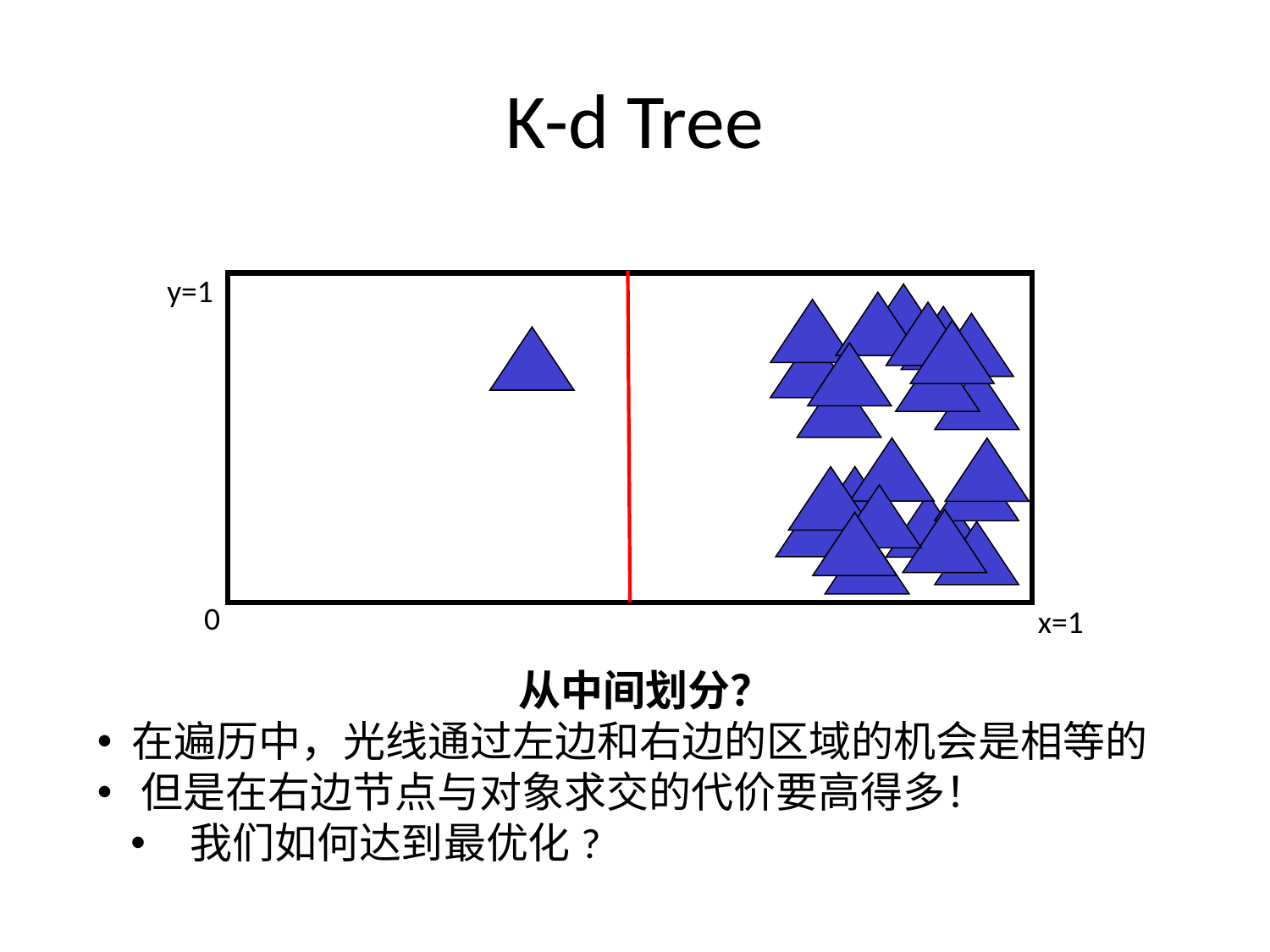

# K-d Tree
y=1

0
x=1
从中间划分？
 在遍历中，光线通过左边和右边的区域的机会是相等的
  但是在右边节点与对象求交的代价要高得多！
  我们如何达到最优化?